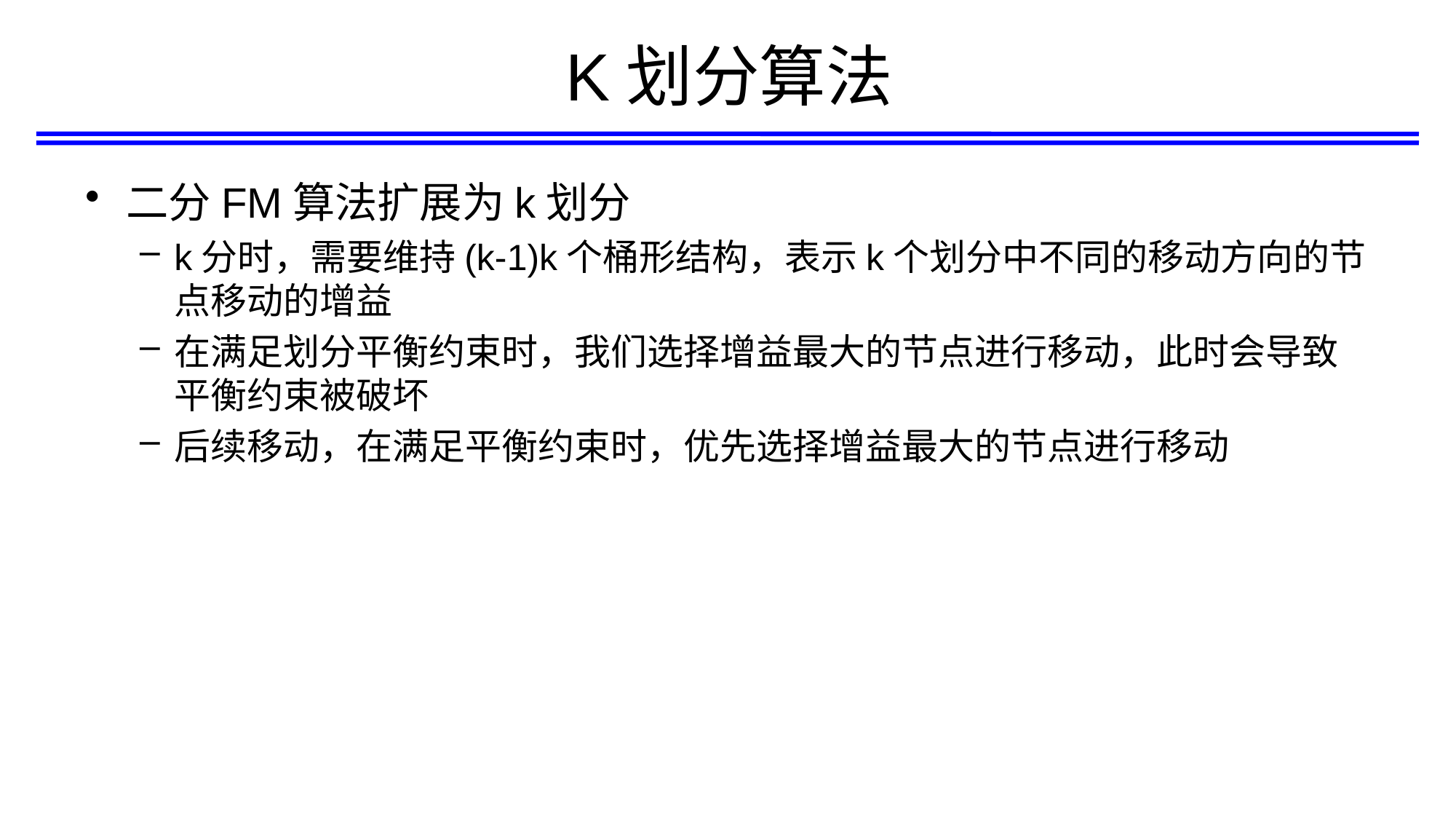

# K划分算法
二分FM算法扩展为k划分
k分时，需要维持(k-1)k个桶形结构，表示k个划分中不同的移动方向的节点移动的增益
在满足划分平衡约束时，我们选择增益最大的节点进行移动，此时会导致平衡约束被破坏
后续移动，在满足平衡约束时，优先选择增益最大的节点进行移动